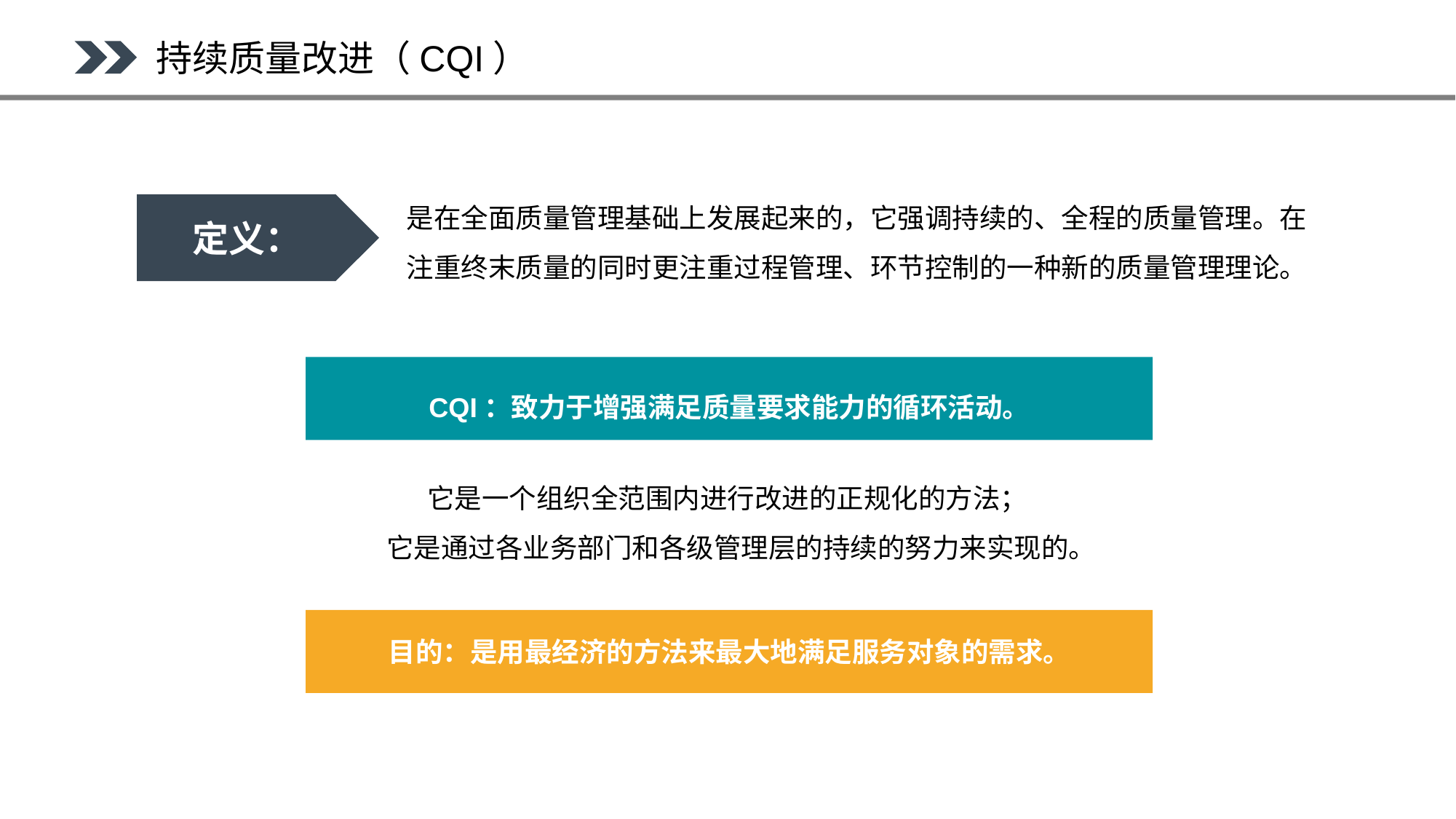

持续质量改进（CQI）

是在全面质量管理基础上发展起来的，它强调持续的、全程的质量管理。在注重终末质量的同时更注重过程管理、环节控制的一种新的质量管理理论。
定义：
CQI：致力于增强满足质量要求能力的循环活动。
它是一个组织全范围内进行改进的正规化的方法；
它是通过各业务部门和各级管理层的持续的努力来实现的。
目的：是用最经济的方法来最大地满足服务对象的需求。